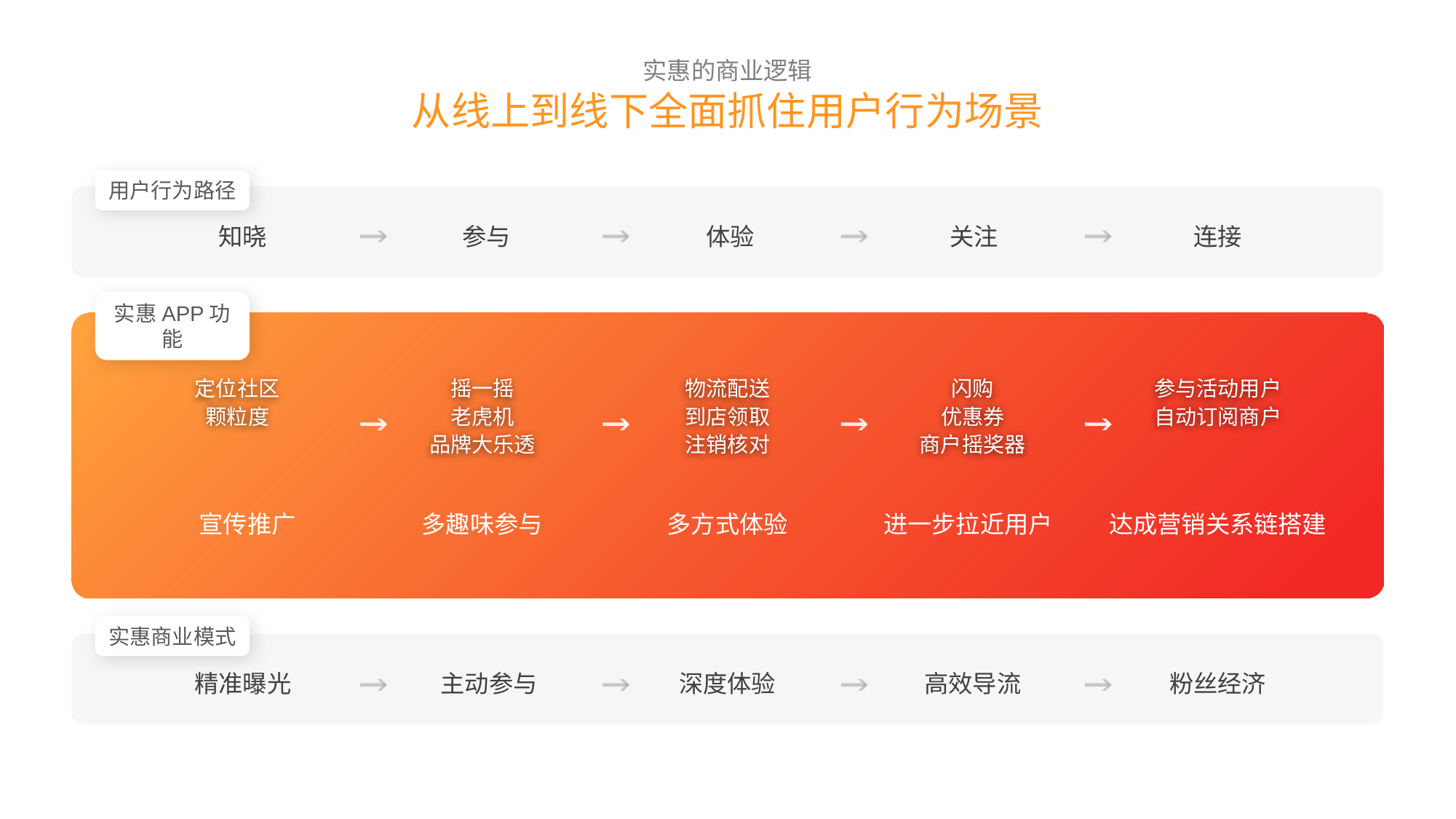

实惠的商业逻辑
从线上到线下全面抓住用户行为场景
用户行为路径

 知晓
 参与
 体验
 关注
 连接

实惠APP功能

定位社区
颗粒度
摇一摇
老虎机
品牌大乐透
物流配送
到店领取
注销核对
闪购
优惠券
商户摇奖器
参与活动用户
自动订阅商户

宣传推广
多趣味参与
多方式体验
进一步拉近用户
达成营销关系链搭建
实惠商业模式

 精准曝光
主动参与
深度体验
高效导流
粉丝经济